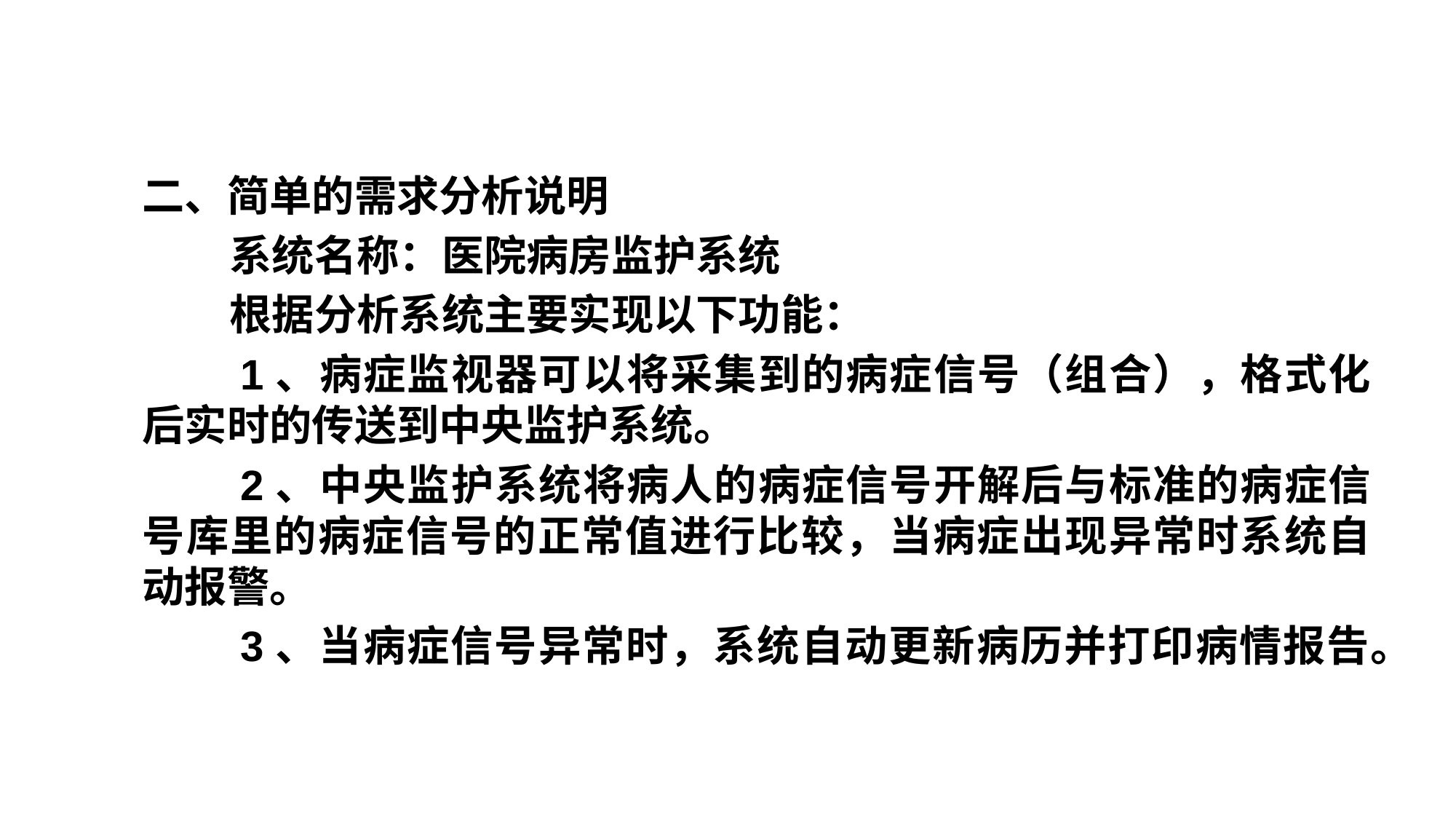

二、简单的需求分析说明
        系统名称：医院病房监护系统
        根据分析系统主要实现以下功能：
　　1、病症监视器可以将采集到的病症信号（组合），格式化后实时的传送到中央监护系统。
　　2、中央监护系统将病人的病症信号开解后与标准的病症信号库里的病症信号的正常值进行比较，当病症出现异常时系统自动报警。
　　3、当病症信号异常时，系统自动更新病历并打印病情报告。